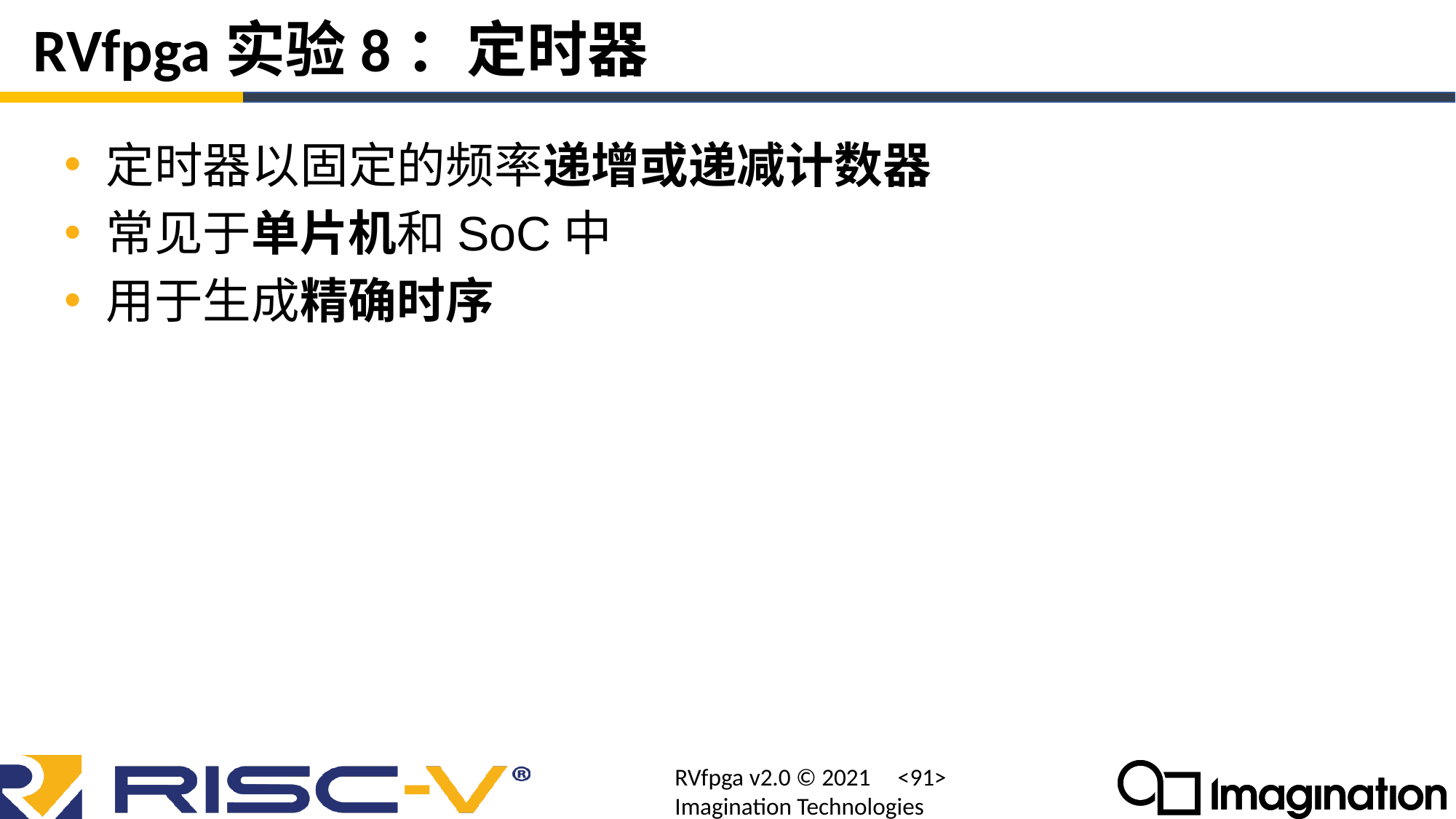

# RVfpga实验8：定时器
定时器以固定的频率递增或递减计数器
常见于单片机和SoC中
用于生成精确时序